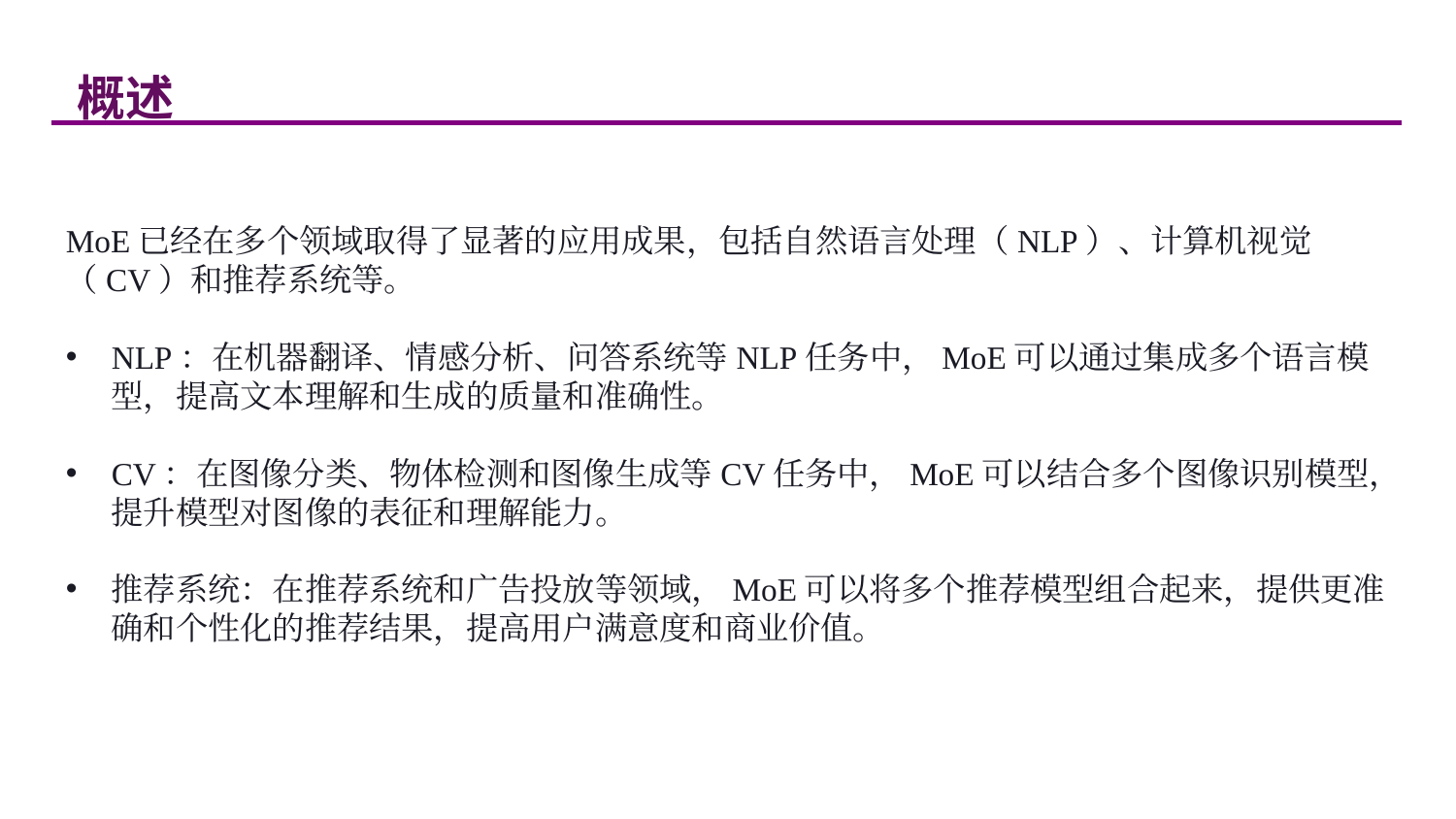

概述
MoE已经在多个领域取得了显著的应用成果，包括自然语言处理（NLP）、计算机视觉（CV）和推荐系统等。

NLP：在机器翻译、情感分析、问答系统等NLP任务中，MoE可以通过集成多个语言模型，提高文本理解和生成的质量和准确性。

CV：在图像分类、物体检测和图像生成等CV任务中，MoE可以结合多个图像识别模型，提升模型对图像的表征和理解能力。

推荐系统：在推荐系统和广告投放等领域，MoE可以将多个推荐模型组合起来，提供更准确和个性化的推荐结果，提高用户满意度和商业价值。